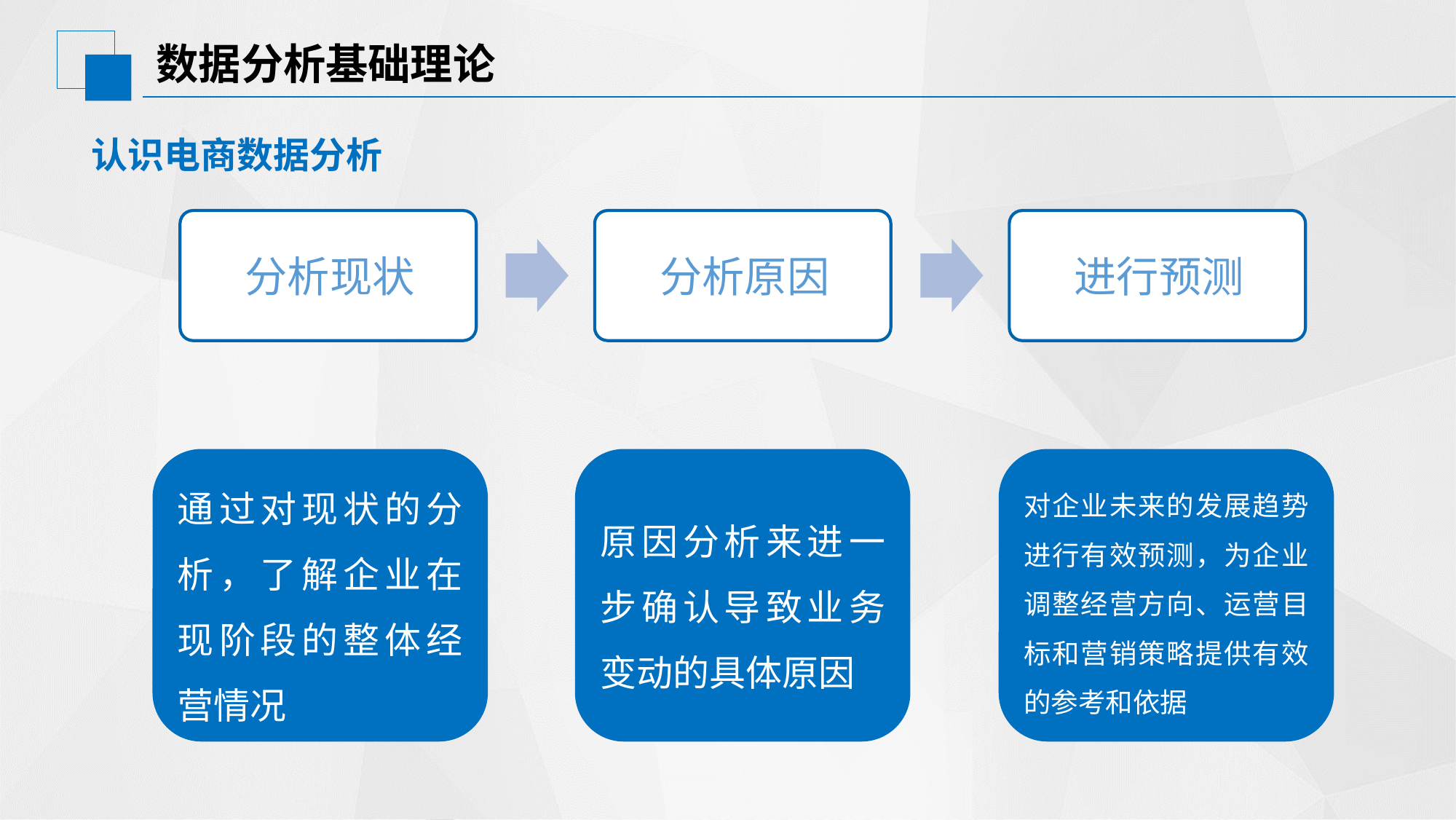

# 数据分析基础理论
认识电商数据分析
分析现状

分析原因

进行预测
通过对现状的分析，了解企业在现阶段的整体经营情况
原因分析来进一步确认导致业务变动的具体原因
对企业未来的发展趋势进行有效预测，为企业调整经营方向、运营目标和营销策略提供有效的参考和依据